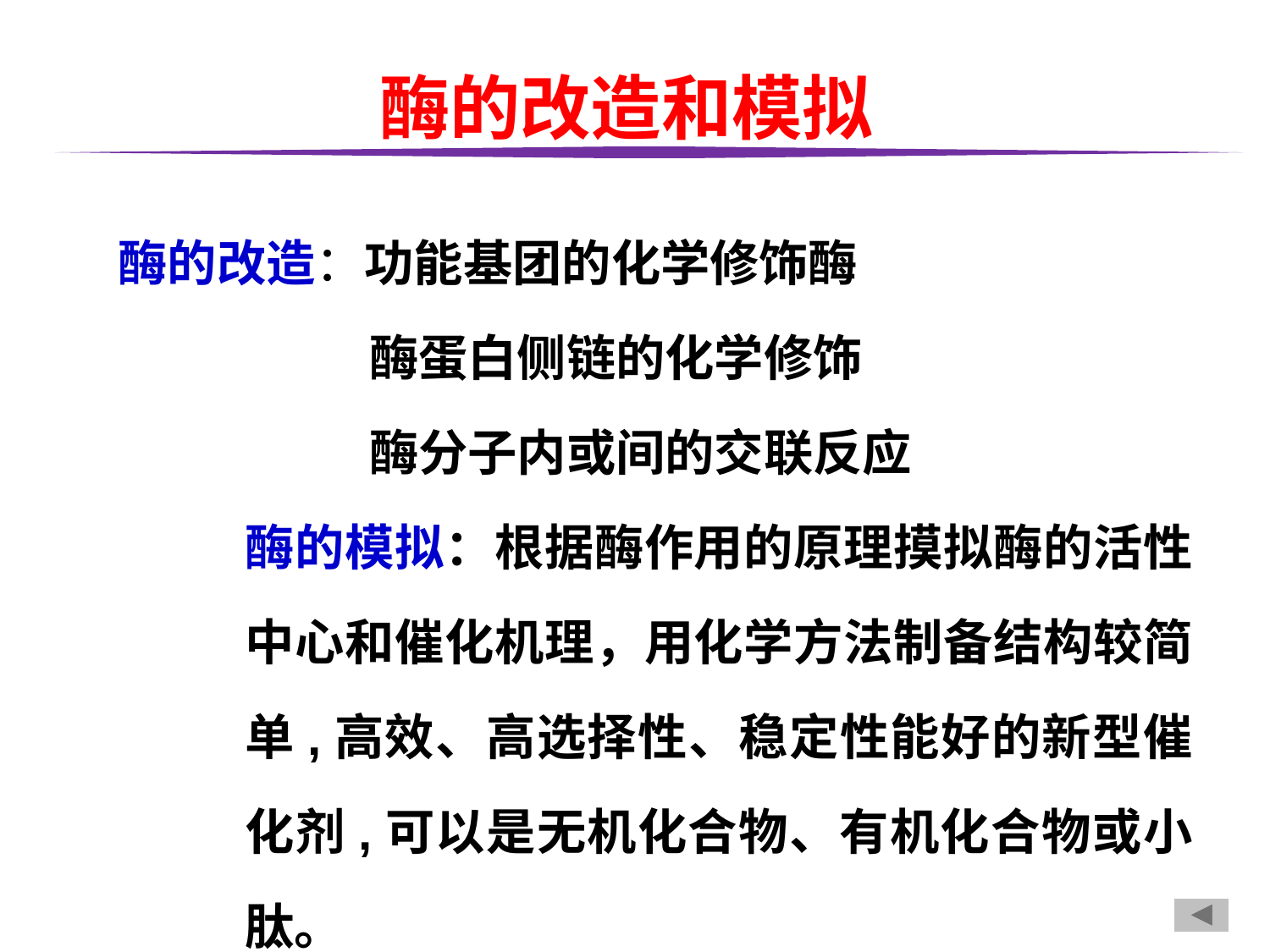

# 酶的改造和模拟
酶的改造：功能基团的化学修饰酶
          酶蛋白侧链的化学修饰
          酶分子内或间的交联反应
酶的模拟：根据酶作用的原理摸拟酶的活性中心和催化机理，用化学方法制备结构较简单,高效、高选择性、稳定性能好的新型催化剂,可以是无机化合物、有机化合物或小肽。